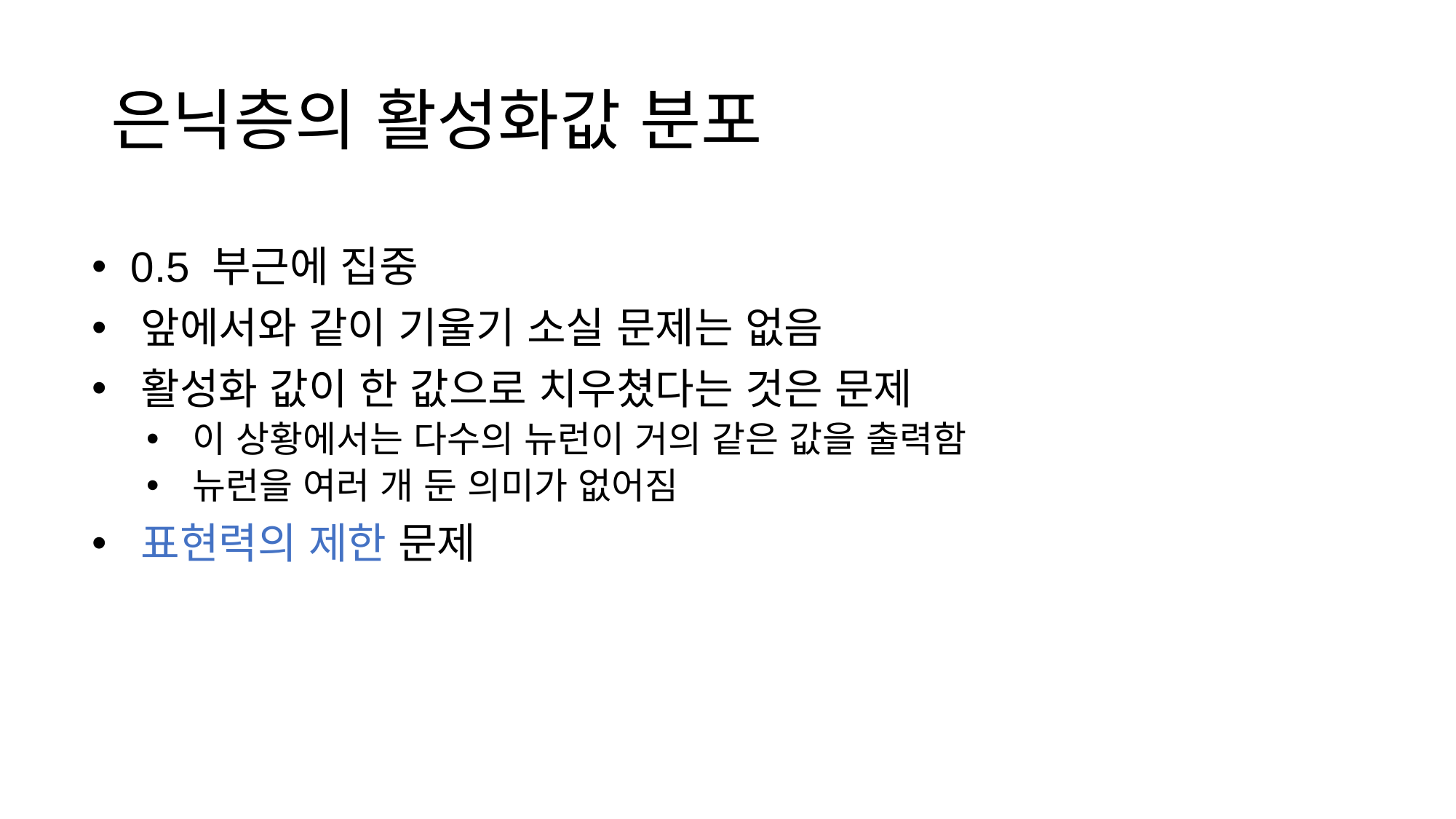

# 은닉층의 활성화값 분포
 0.5 부근에 집중
 앞에서와 같이 기울기 소실 문제는 없음
 활성화 값이 한 값으로 치우쳤다는 것은 문제
 이 상황에서는 다수의 뉴런이 거의 같은 값을 출력함
 뉴런을 여러 개 둔 의미가 없어짐
 표현력의 제한 문제